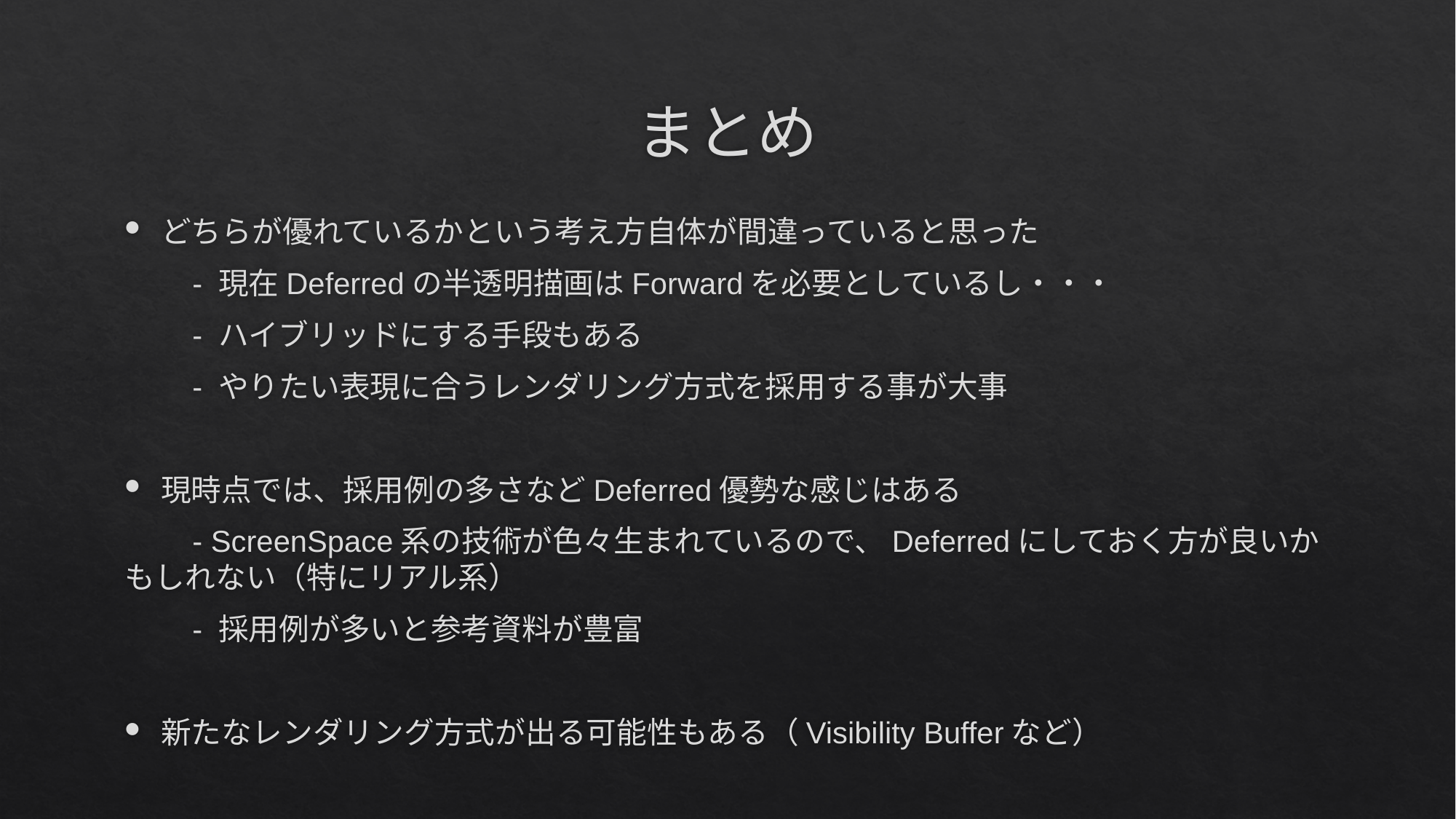

# まとめ
どちらが優れているかという考え方自体が間違っていると思った
　　- 現在Deferredの半透明描画はForwardを必要としているし・・・
　　- ハイブリッドにする手段もある
　　- やりたい表現に合うレンダリング方式を採用する事が大事

現時点では、採用例の多さなどDeferred優勢な感じはある
　　- ScreenSpace系の技術が色々生まれているので、Deferredにしておく方が良いかもしれない（特にリアル系）
　　- 採用例が多いと参考資料が豊富

新たなレンダリング方式が出る可能性もある（Visibility Bufferなど）